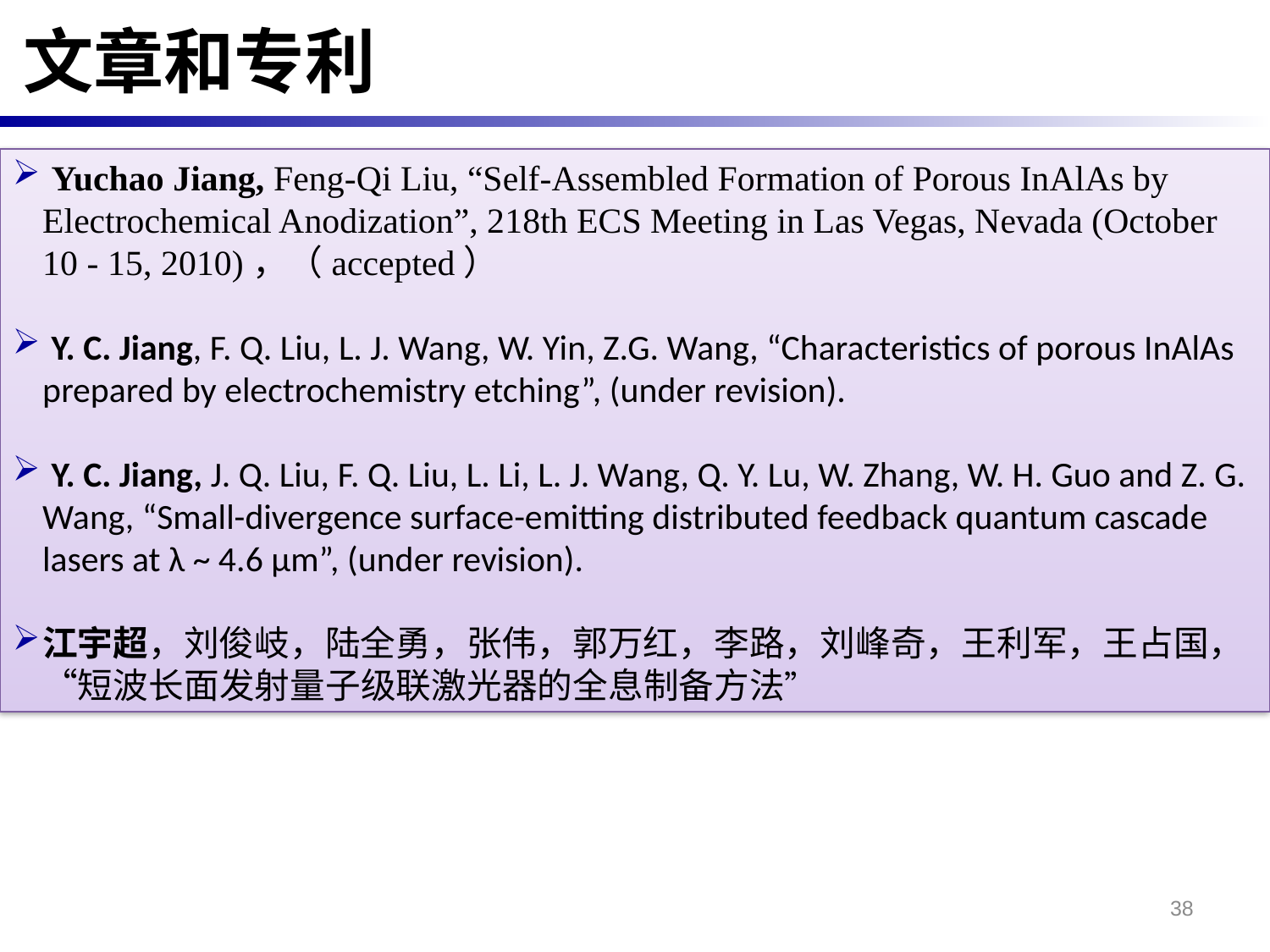

文章和专利

 Yuchao Jiang, Feng-Qi Liu, “Self-Assembled Formation of Porous InAlAs by Electrochemical Anodization”, 218th ECS Meeting in Las Vegas, Nevada (October 10 - 15, 2010)，（accepted）

 Y. C. Jiang, F. Q. Liu, L. J. Wang, W. Yin, Z.G. Wang, “Characteristics of porous InAlAs prepared by electrochemistry etching”, (under revision).

 Y. C. Jiang, J. Q. Liu, F. Q. Liu, L. Li, L. J. Wang, Q. Y. Lu, W. Zhang, W. H. Guo and Z. G. Wang, “Small-divergence surface-emitting distributed feedback quantum cascade lasers at λ ~ 4.6 µm”, (under revision).

江宇超，刘俊岐，陆全勇，张伟，郭万红，李路，刘峰奇，王利军，王占国，“短波长面发射量子级联激光器的全息制备方法”
38